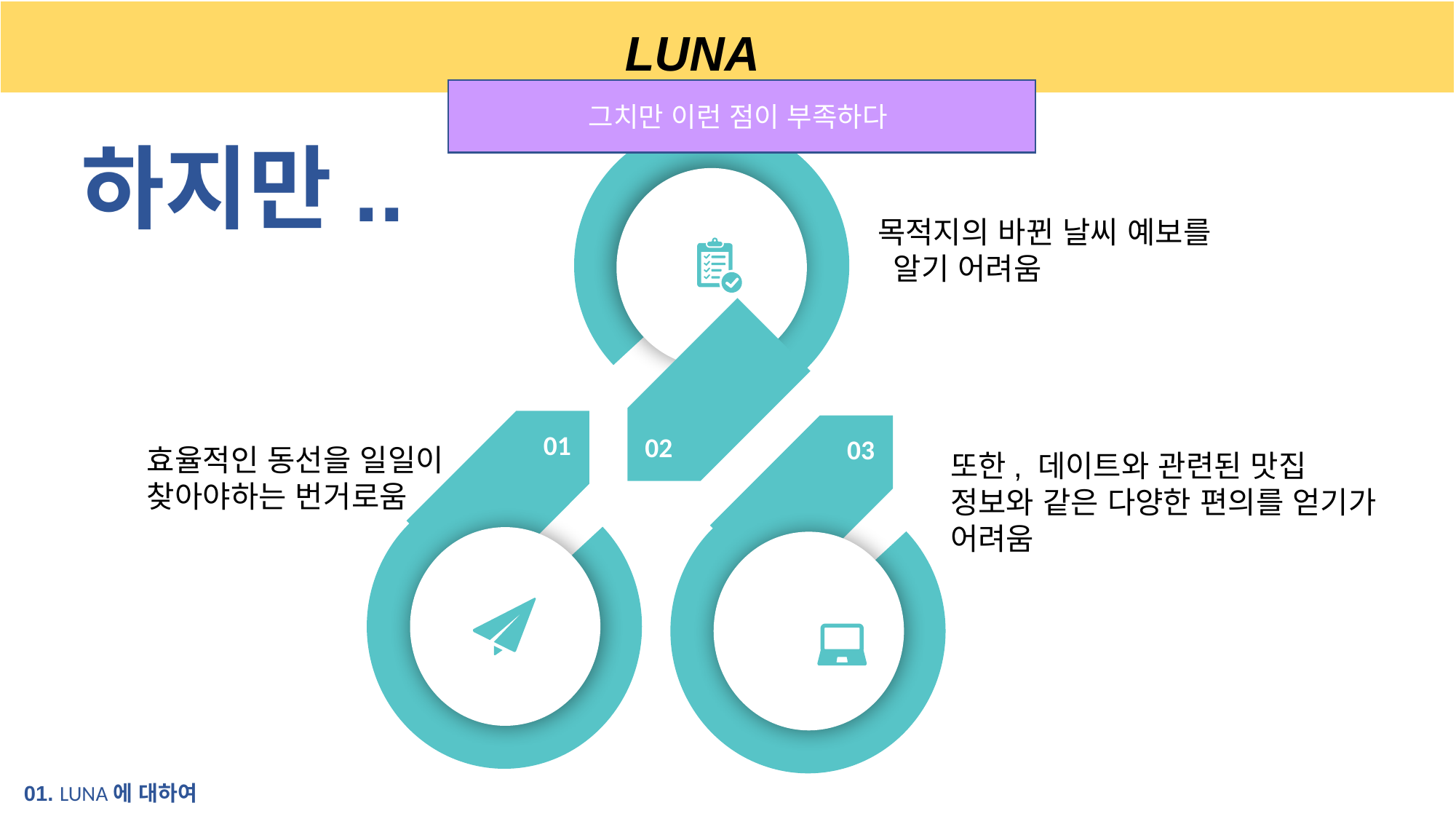

LUNA
그치만 이런 점이 부족하다
하지만..
02

목적지의 바뀐 날씨 예보를
 알기 어려움

01

03

효율적인 동선을 일일이
찾아야하는 번거로움
또한, 데이트와 관련된 맛집 정보와 같은 다양한 편의를 얻기가 어려움

01. LUNA에 대하여